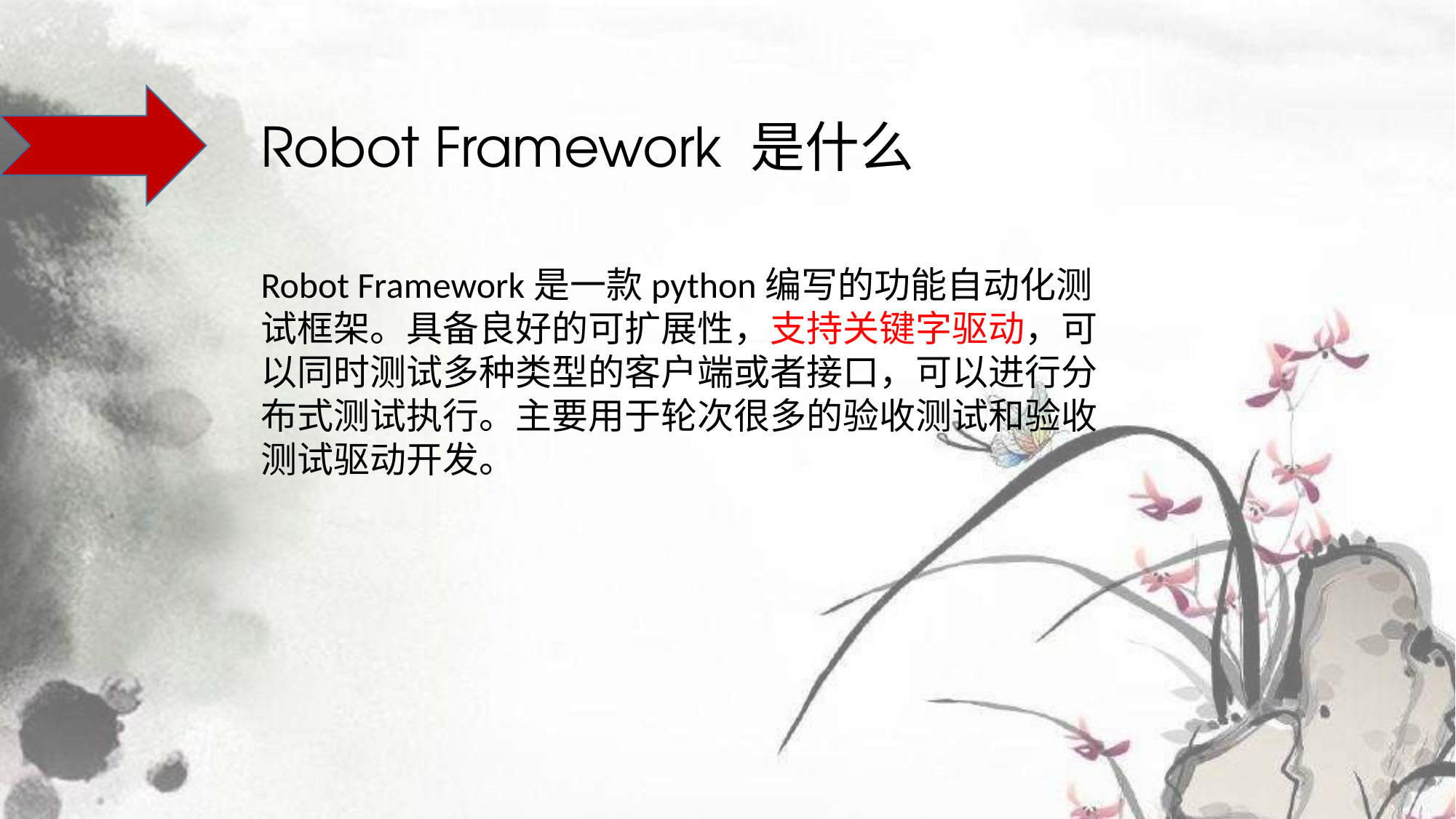

Robot Framework 是什么
Robot Framework是一款python编写的功能自动化测试框架。具备良好的可扩展性，支持关键字驱动，可以同时测试多种类型的客户端或者接口，可以进行分布式测试执行。主要用于轮次很多的验收测试和验收测试驱动开发。